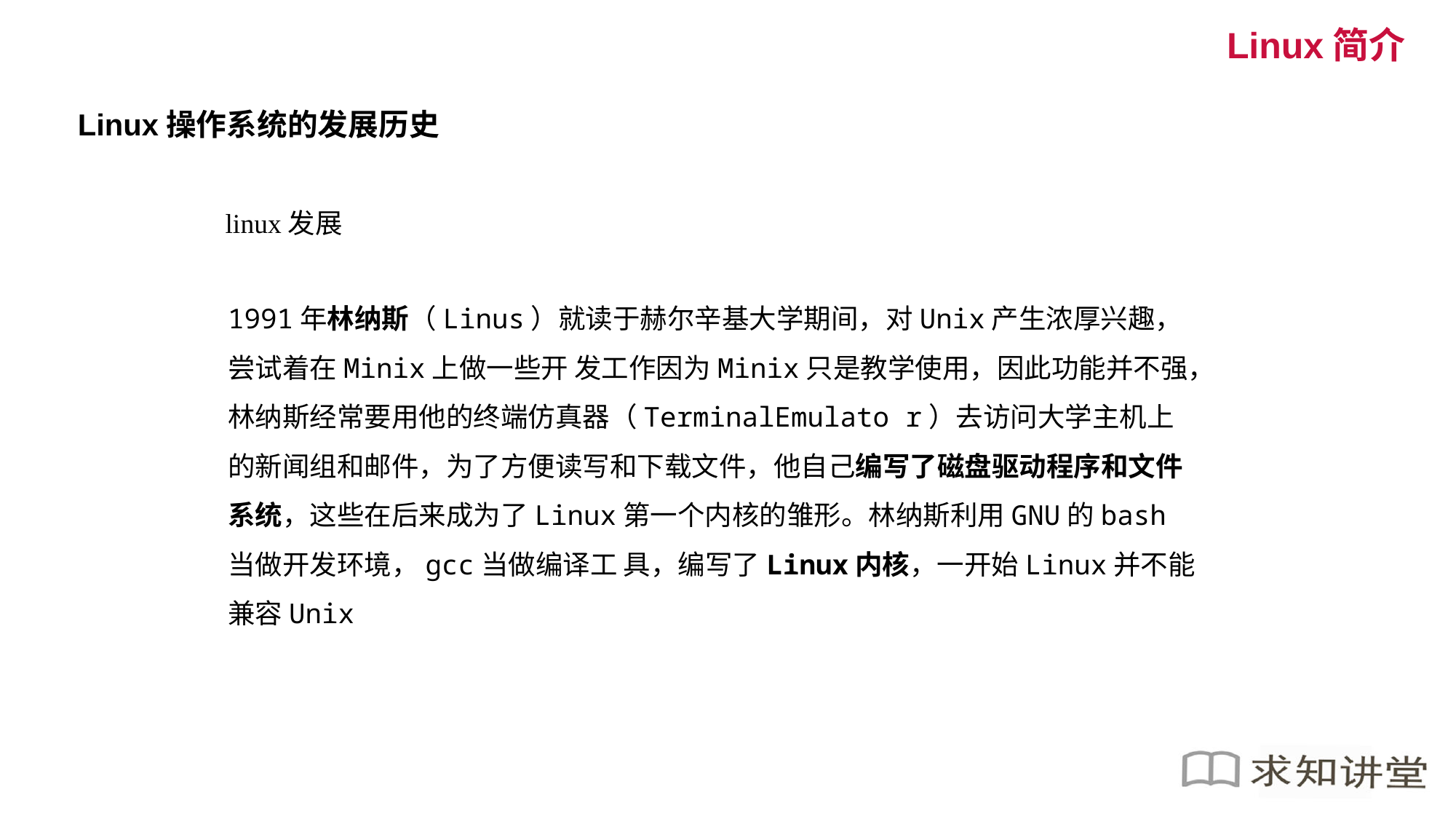

Linux简介
Linux操作系统的发展历史
linux发展
1991年林纳斯（Linus）就读于赫尔辛基大学期间，对Unix产生浓厚兴趣，尝试着在Minix上做一些开 发工作因为Minix只是教学使用，因此功能并不强，林纳斯经常要用他的终端仿真器（TerminalEmulato r）去访问大学主机上的新闻组和邮件，为了方便读写和下载文件，他自己编写了磁盘驱动程序和文件系统，这些在后来成为了Linux第一个内核的雏形。林纳斯利用GNU的bash当做开发环境，gcc当做编译工 具，编写了Linux内核，一开始Linux并不能兼容Unix